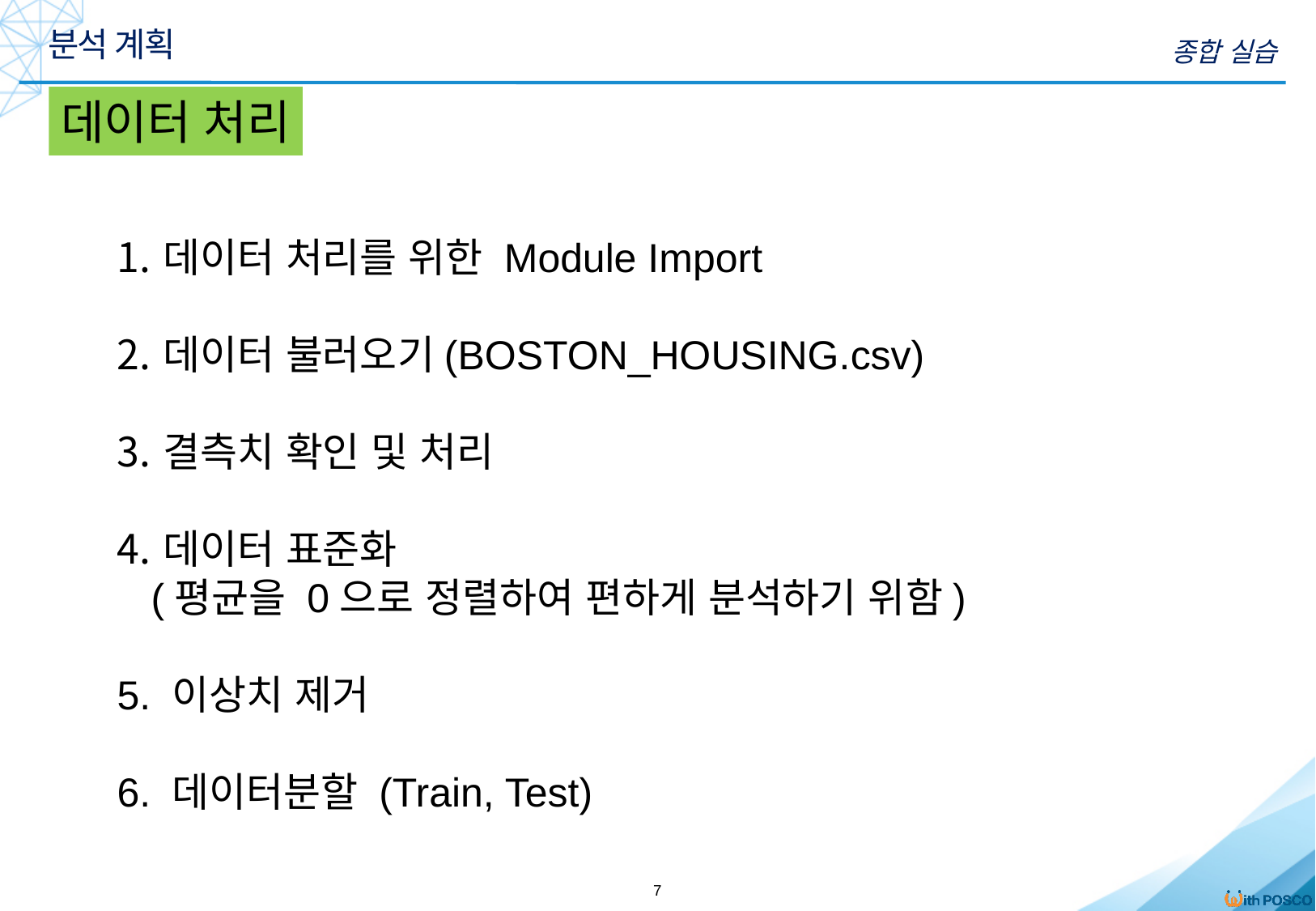

분석 계획
종합 실습
데이터 처리
데이터 처리를 위한 Module Import

데이터 불러오기(BOSTON_HOUSING.csv)

결측치 확인 및 처리

데이터 표준화
   (평균을 0으로 정렬하여 편하게 분석하기 위함)

5. 이상치 제거

6. 데이터분할 (Train, Test)